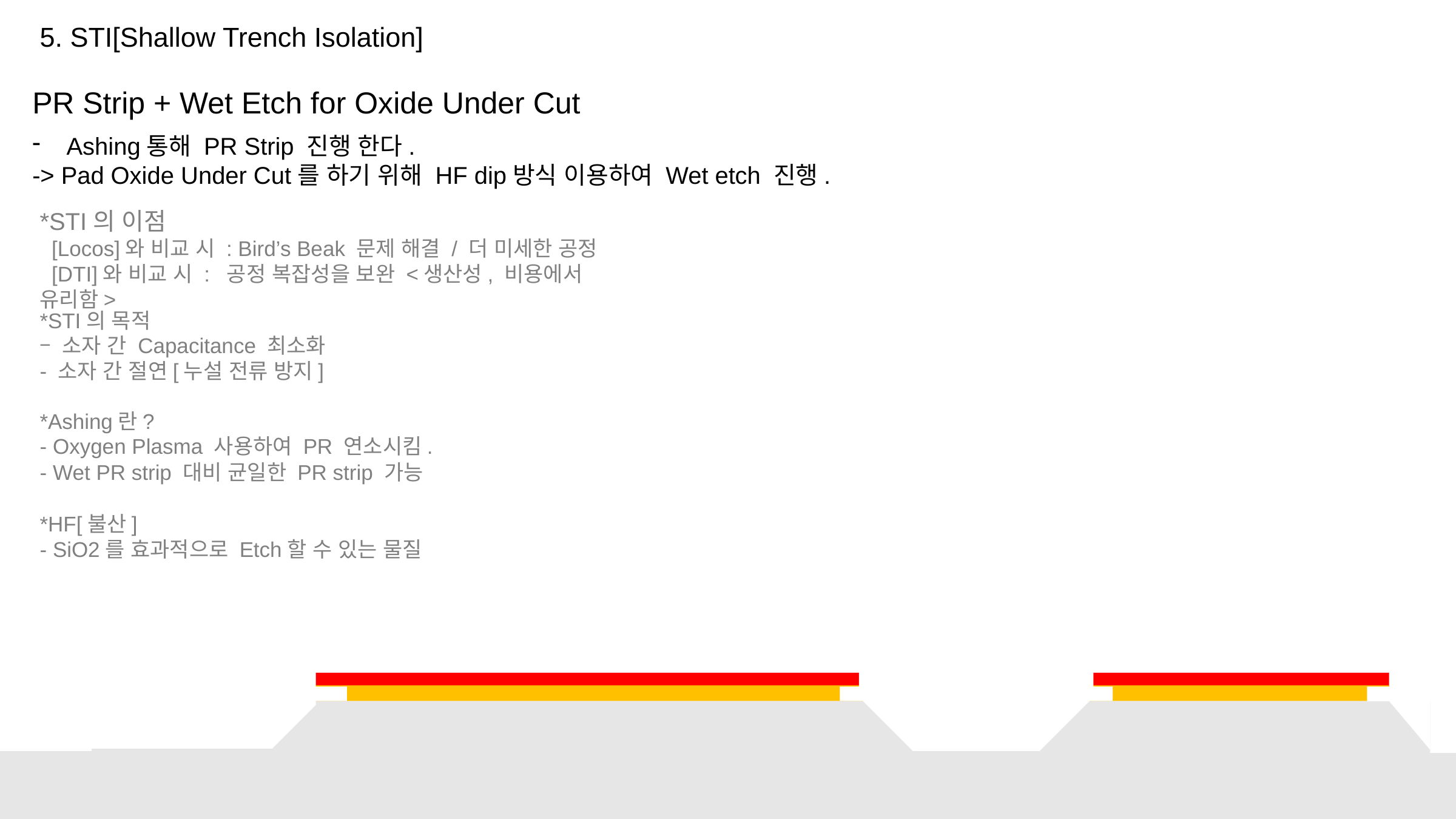

5. STI[Shallow Trench Isolation]
PR Strip + Wet Etch for Oxide Under Cut

Ashing통해 PR Strip 진행 한다.
-> Pad Oxide Under Cut를 하기 위해 HF dip방식 이용하여 Wet etch 진행.
*STI의 이점
  [Locos]와 비교 시 : Bird’s Beak 문제 해결 / 더 미세한 공정
  [DTI]와 비교 시 :  공정 복잡성을 보완 <생산성, 비용에서 유리함>
*STI의 목적
– 소자 간 Capacitance 최소화
- 소자 간 절연[누설 전류 방지]
*Ashing란?
- Oxygen Plasma 사용하여 PR 연소시킴.
- Wet PR strip 대비 균일한 PR strip 가능
*HF[불산]
- SiO2를 효과적으로 Etch할 수 있는 물질